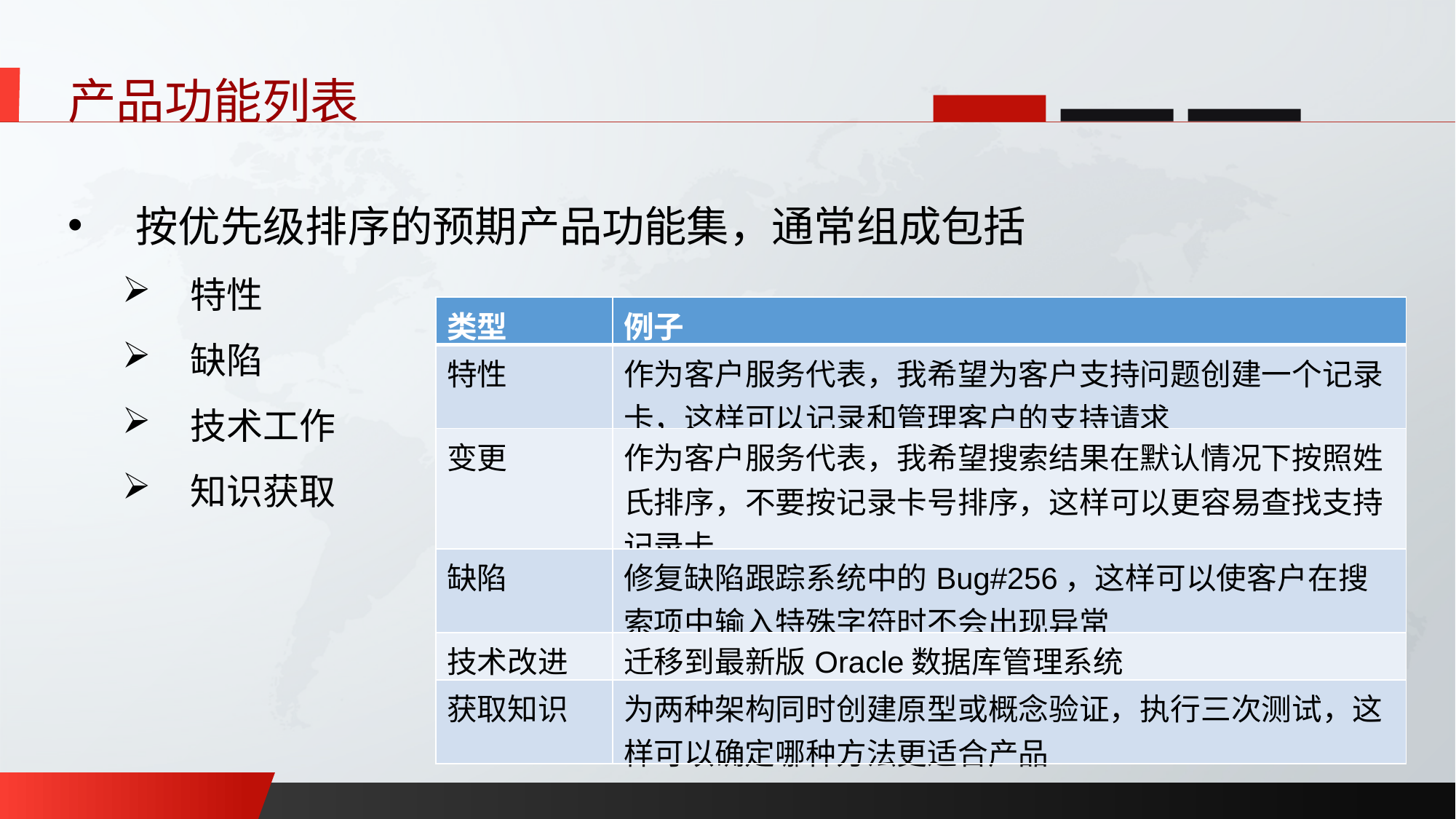

产品功能列表

按优先级排序的预期产品功能集，通常组成包括
特性
缺陷
技术工作
知识获取
| 类型 | 例子 |
| --- | --- |
| 特性 | 作为客户服务代表，我希望为客户支持问题创建一个记录卡，这样可以记录和管理客户的支持请求 |
| 变更 | 作为客户服务代表，我希望搜索结果在默认情况下按照姓氏排序，不要按记录卡号排序，这样可以更容易查找支持记录卡 |
| 缺陷 | 修复缺陷跟踪系统中的Bug#256，这样可以使客户在搜索项中输入特殊字符时不会出现异常 |
| 技术改进 | 迁移到最新版Oracle数据库管理系统 |
| 获取知识 | 为两种架构同时创建原型或概念验证，执行三次测试，这样可以确定哪种方法更适合产品 |